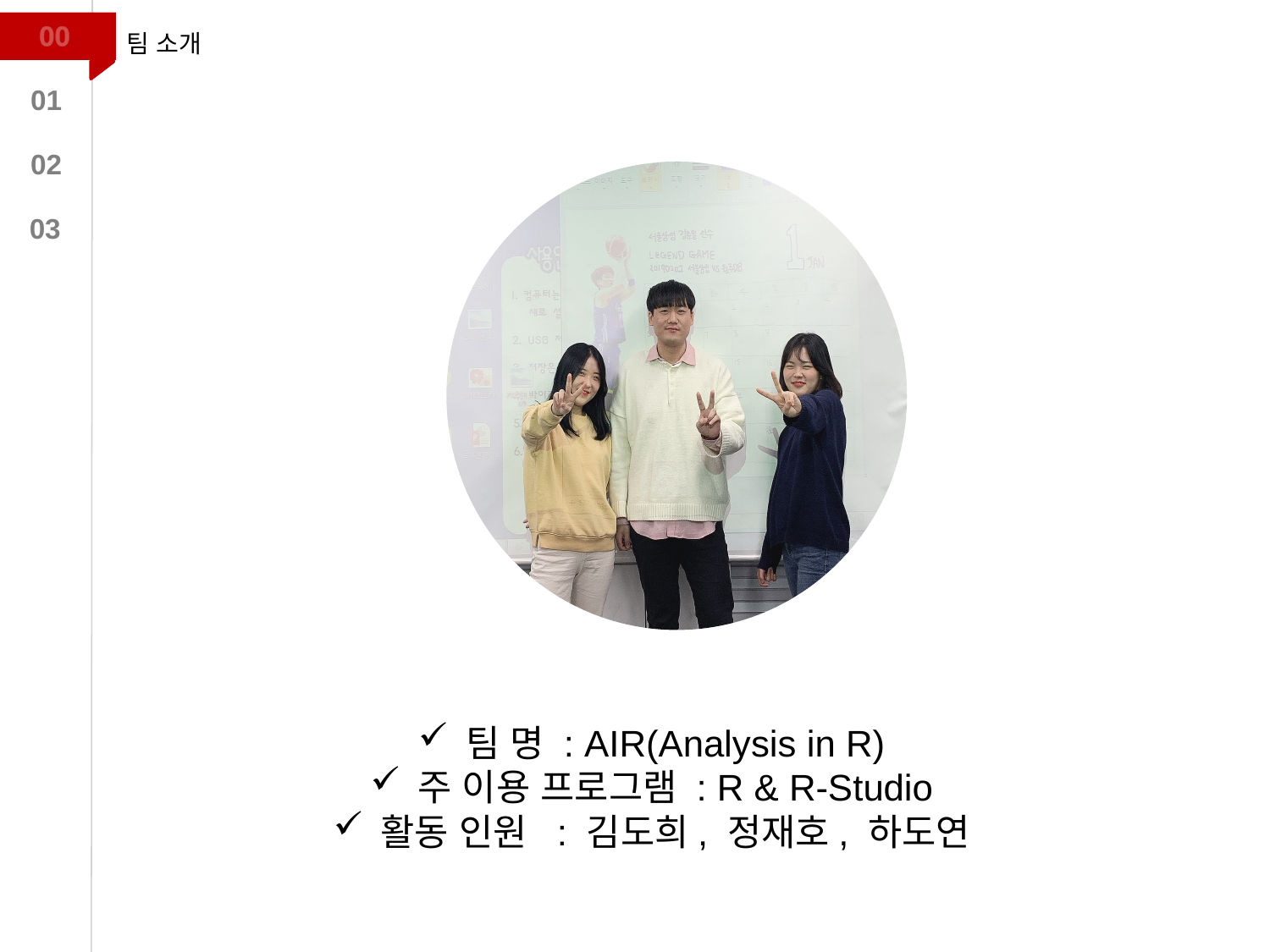

팀 소개
00

01
02

03
팀 명 : AIR(Analysis in R)
주 이용 프로그램 : R & R-Studio
활동 인원  : 김도희, 정재호, 하도연